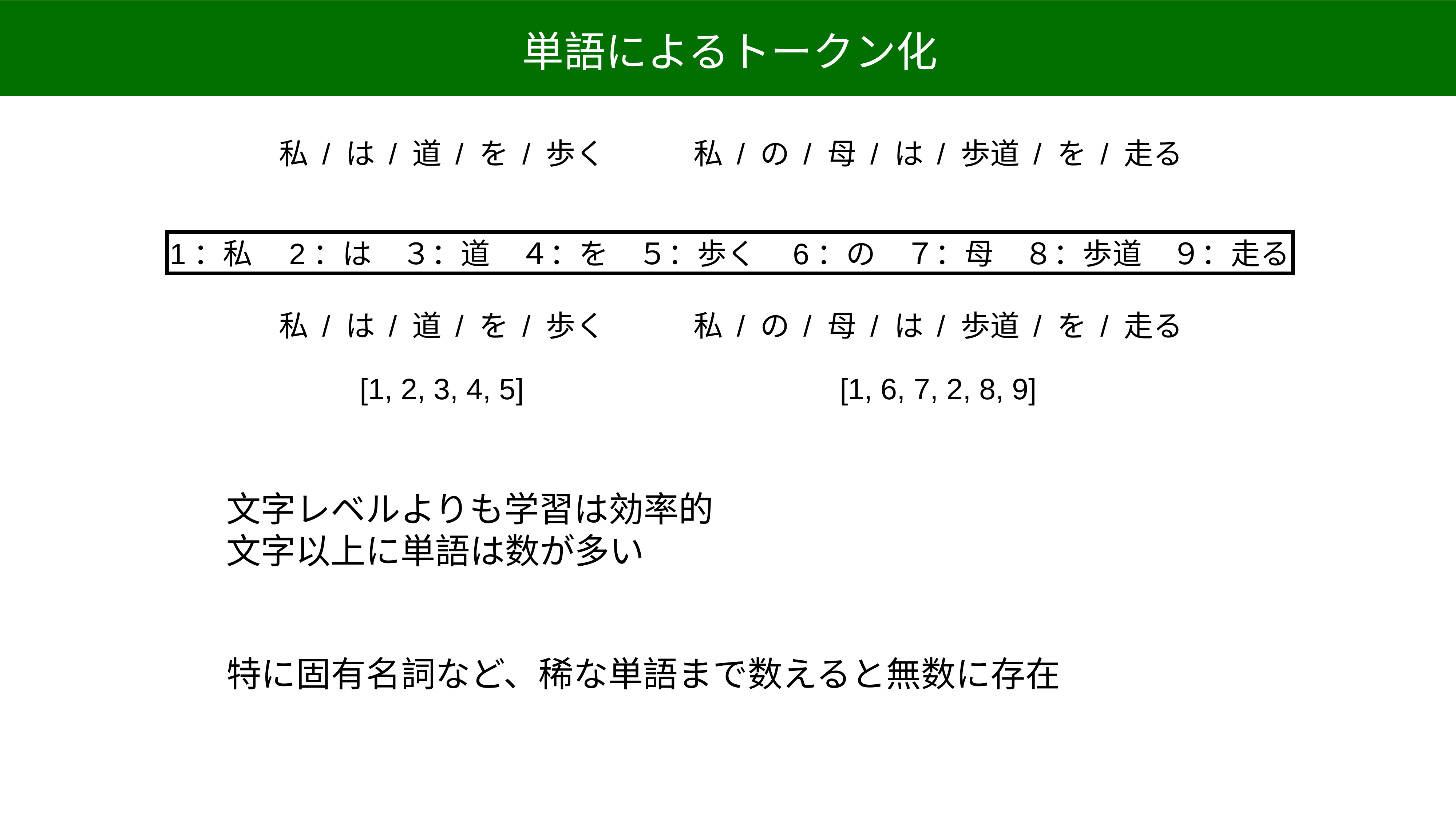

単語によるトークン化
私 / は / 道 / を / 歩く
私 / の / 母 / は / 歩道 / を / 走る
1：私　2：は　３：道　４：を　５：歩く　6：の　７：母　８：歩道　９：走る
私 / は / 道 / を / 歩く
私 / の / 母 / は / 歩道 / を / 走る
[1, 2, 3, 4, 5]
[1, 6, 7, 2, 8, 9]
文字レベルよりも学習は効率的
文字以上に単語は数が多い
特に固有名詞など、稀な単語まで数えると無数に存在